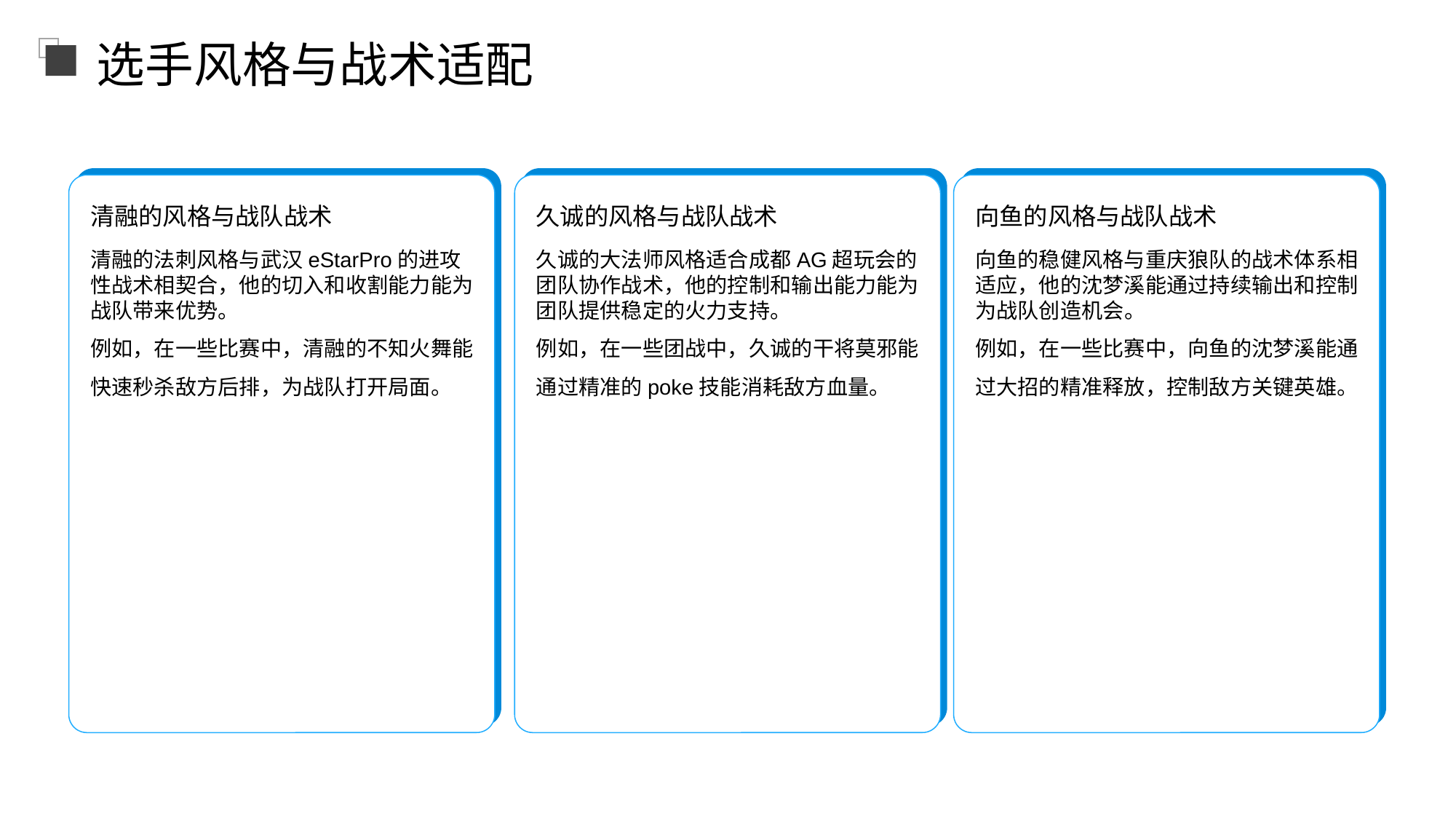

选手风格与战术适配

清融的风格与战队战术
久诚的风格与战队战术
向鱼的风格与战队战术
清融的法刺风格与武汉eStarPro的进攻性战术相契合，他的切入和收割能力能为战队带来优势。
例如，在一些比赛中，清融的不知火舞能快速秒杀敌方后排，为战队打开局面。
久诚的大法师风格适合成都AG超玩会的团队协作战术，他的控制和输出能力能为团队提供稳定的火力支持。
例如，在一些团战中，久诚的干将莫邪能通过精准的poke技能消耗敌方血量。
向鱼的稳健风格与重庆狼队的战术体系相适应，他的沈梦溪能通过持续输出和控制为战队创造机会。
例如，在一些比赛中，向鱼的沈梦溪能通过大招的精准释放，控制敌方关键英雄。